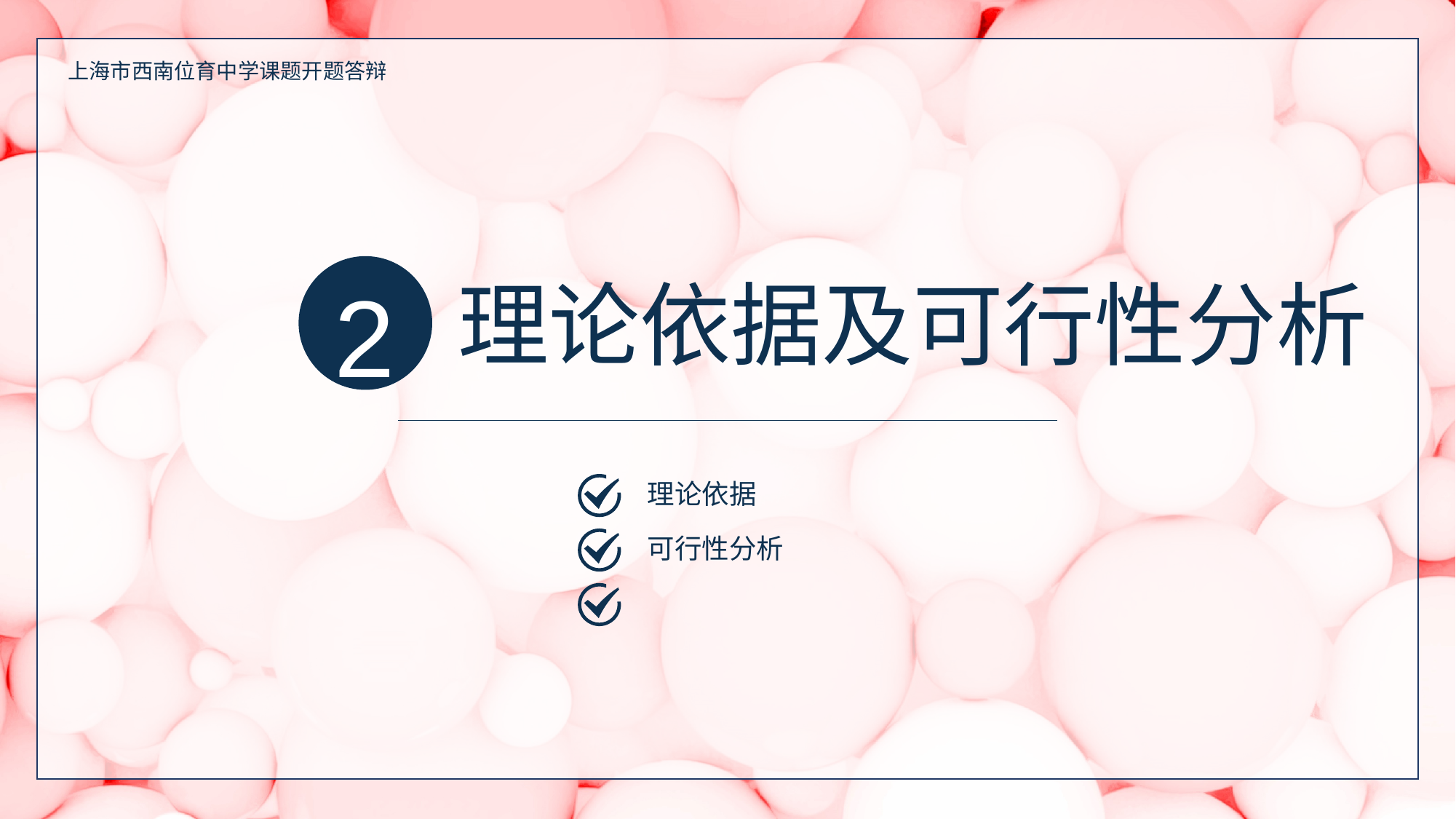

上海市西南位育中学课题开题答辩
理论依据及可行性分析
2
理论依据
可行性分析